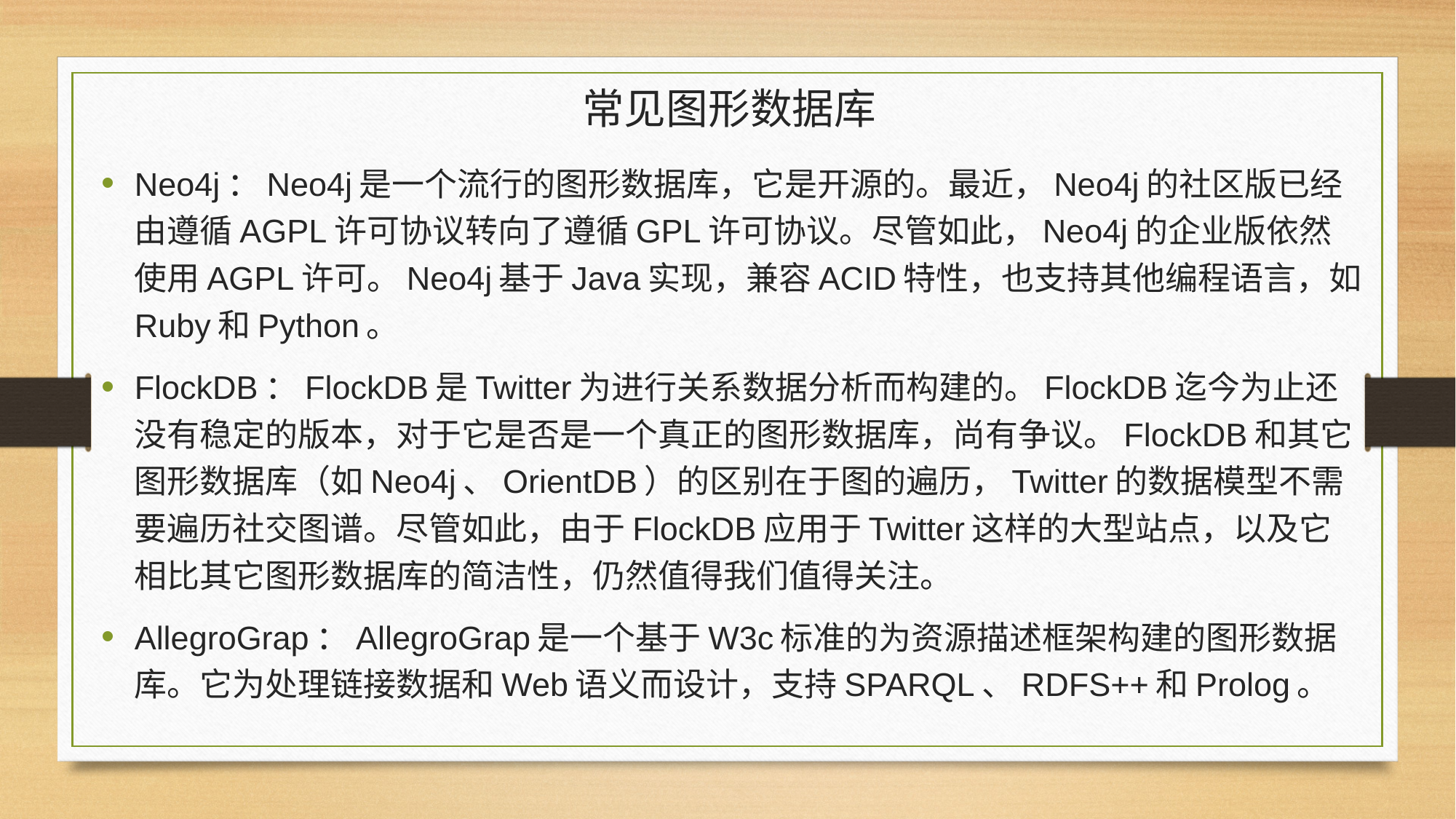

# 常见图形数据库
Neo4j：Neo4j是一个流行的图形数据库，它是开源的。最近，Neo4j的社区版已经由遵循AGPL许可协议转向了遵循GPL许可协议。尽管如此，Neo4j的企业版依然使用AGPL许可。Neo4j基于Java实现，兼容ACID特性，也支持其他编程语言，如Ruby和Python。
FlockDB：FlockDB是Twitter为进行关系数据分析而构建的。FlockDB迄今为止还没有稳定的版本，对于它是否是一个真正的图形数据库，尚有争议。FlockDB和其它图形数据库（如Neo4j、OrientDB）的区别在于图的遍历，Twitter的数据模型不需要遍历社交图谱。尽管如此，由于FlockDB应用于Twitter这样的大型站点，以及它相比其它图形数据库的简洁性，仍然值得我们值得关注。
AllegroGrap：AllegroGrap是一个基于W3c标准的为资源描述框架构建的图形数据库。它为处理链接数据和Web语义而设计，支持SPARQL、RDFS++和Prolog。